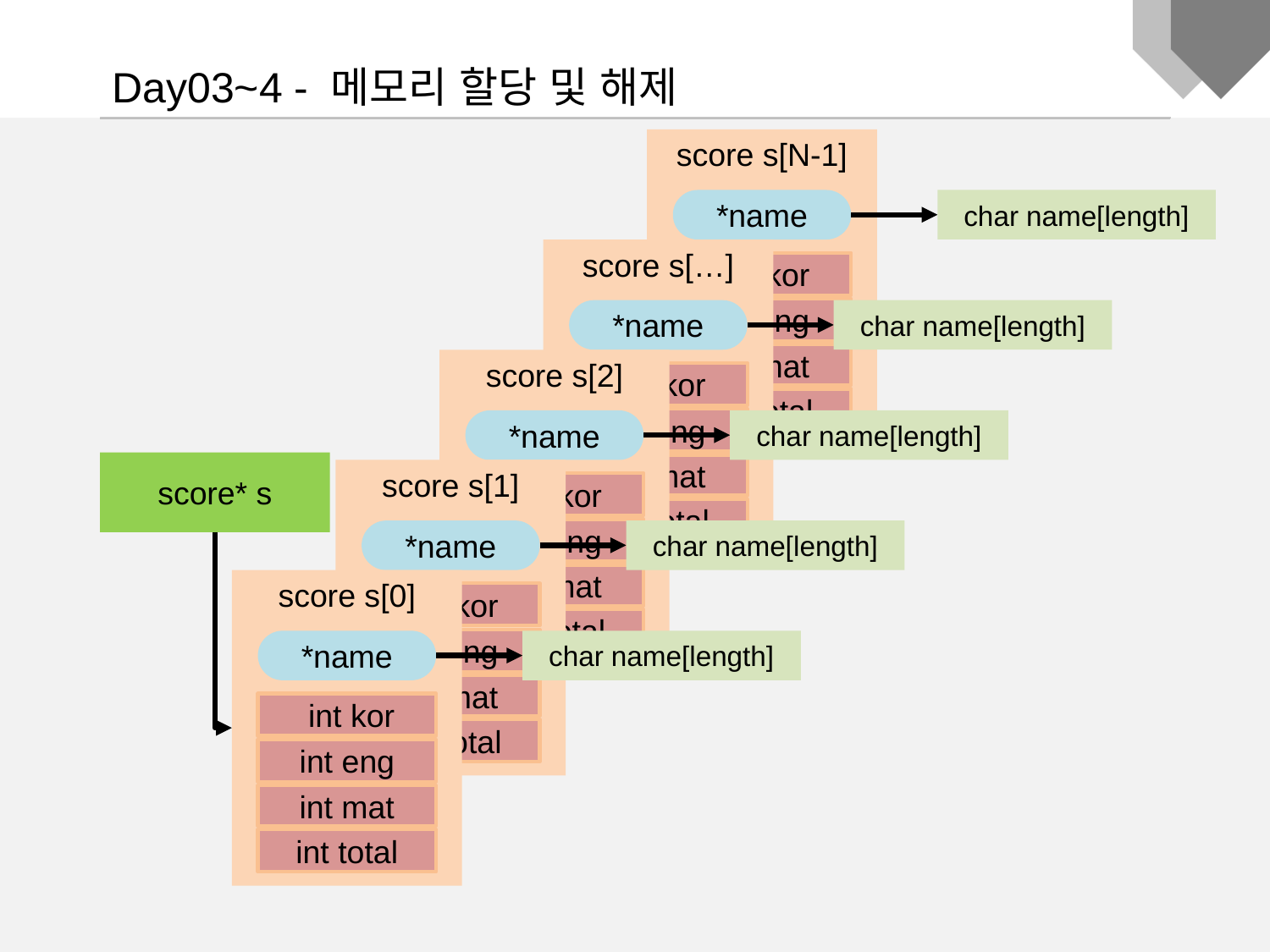

Day03~4 - 메모리 할당 및 해제
score s[N-1]

*name
char name[length]
 int kor
int eng
int mat
int total
score s[…]

*name
char name[length]
 int kor
int eng
int mat
int total
score s[2]

*name
char name[length]
 int kor
int eng
int mat
int total
score* s
score s[1]

*name
char name[length]
 int kor
int eng
int mat
int total
score s[0]

*name
char name[length]
 int kor
int eng
int mat
int total